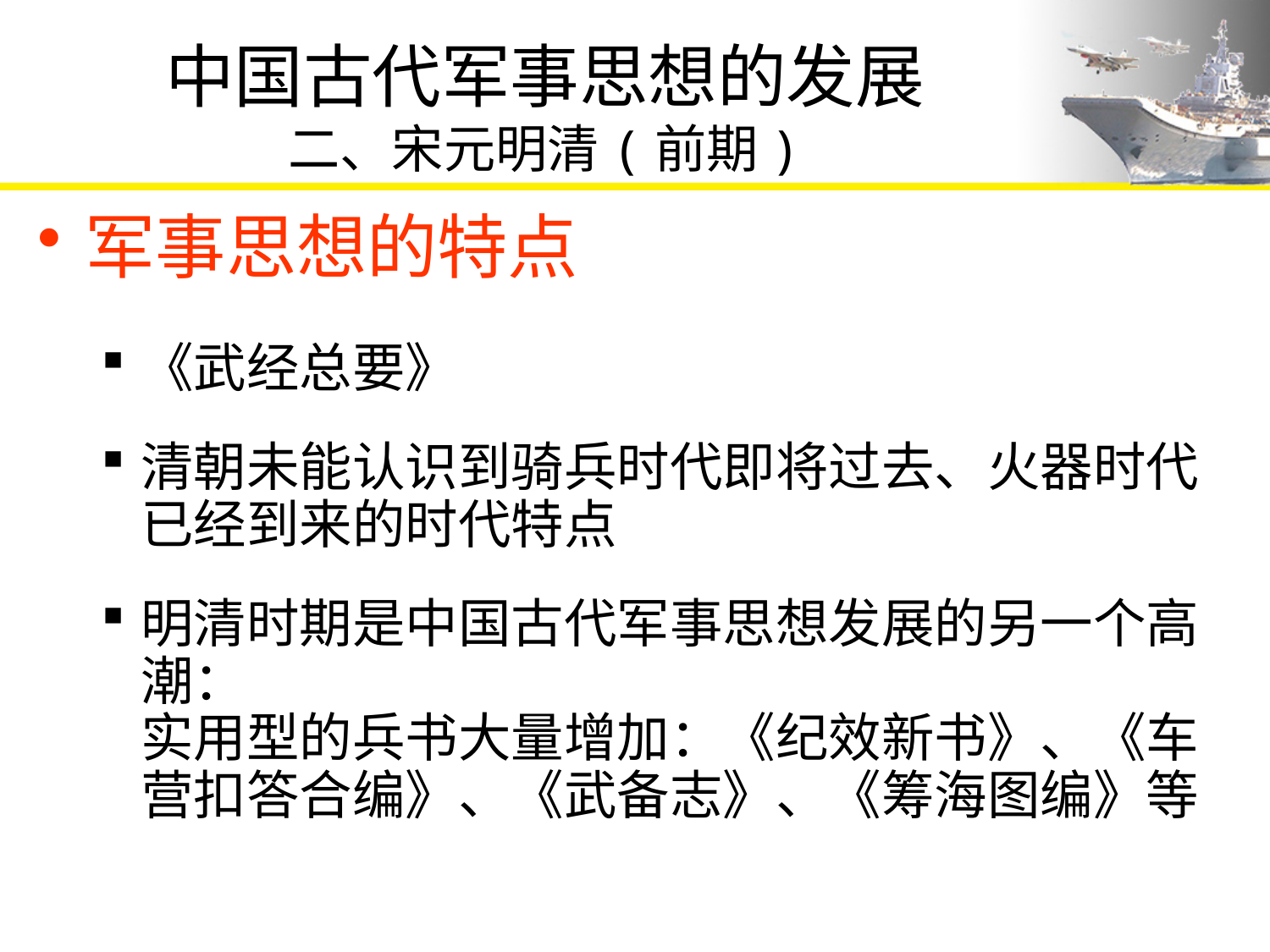

# 中国古代军事思想的发展 二、宋元明清(前期)
军事思想的特点
《武经总要》
清朝未能认识到骑兵时代即将过去、火器时代已经到来的时代特点
明清时期是中国古代军事思想发展的另一个高潮：
实用型的兵书大量增加：《纪效新书》、《车营扣答合编》、《武备志》、《筹海图编》等